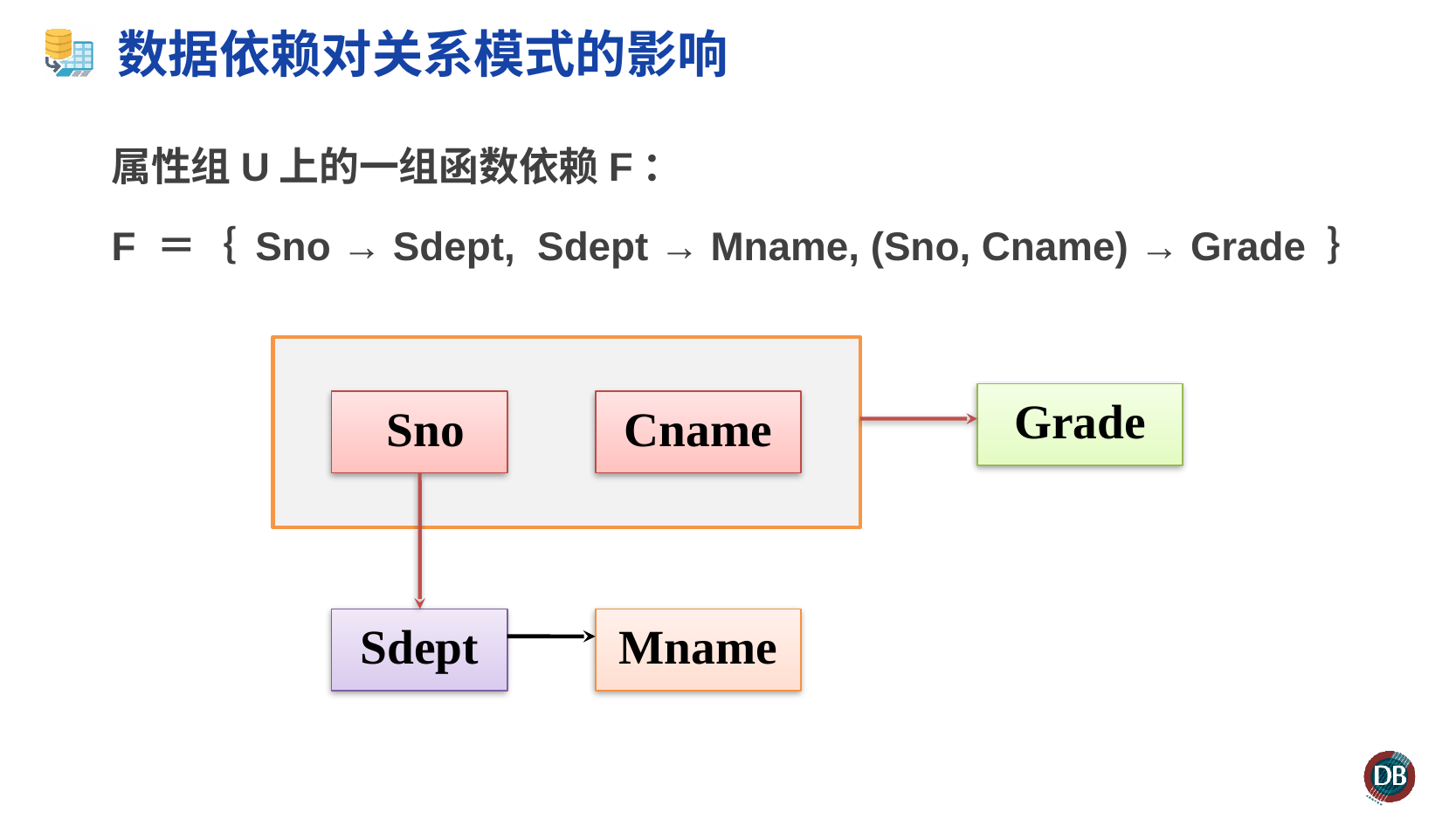

# 数据依赖对关系模式的影响
属性组U上的一组函数依赖F：
F ＝｛ Sno → Sdept,  Sdept → Mname, (Sno, Cname) → Grade ｝

Grade
 Sno
Cname

Sdept
Mname